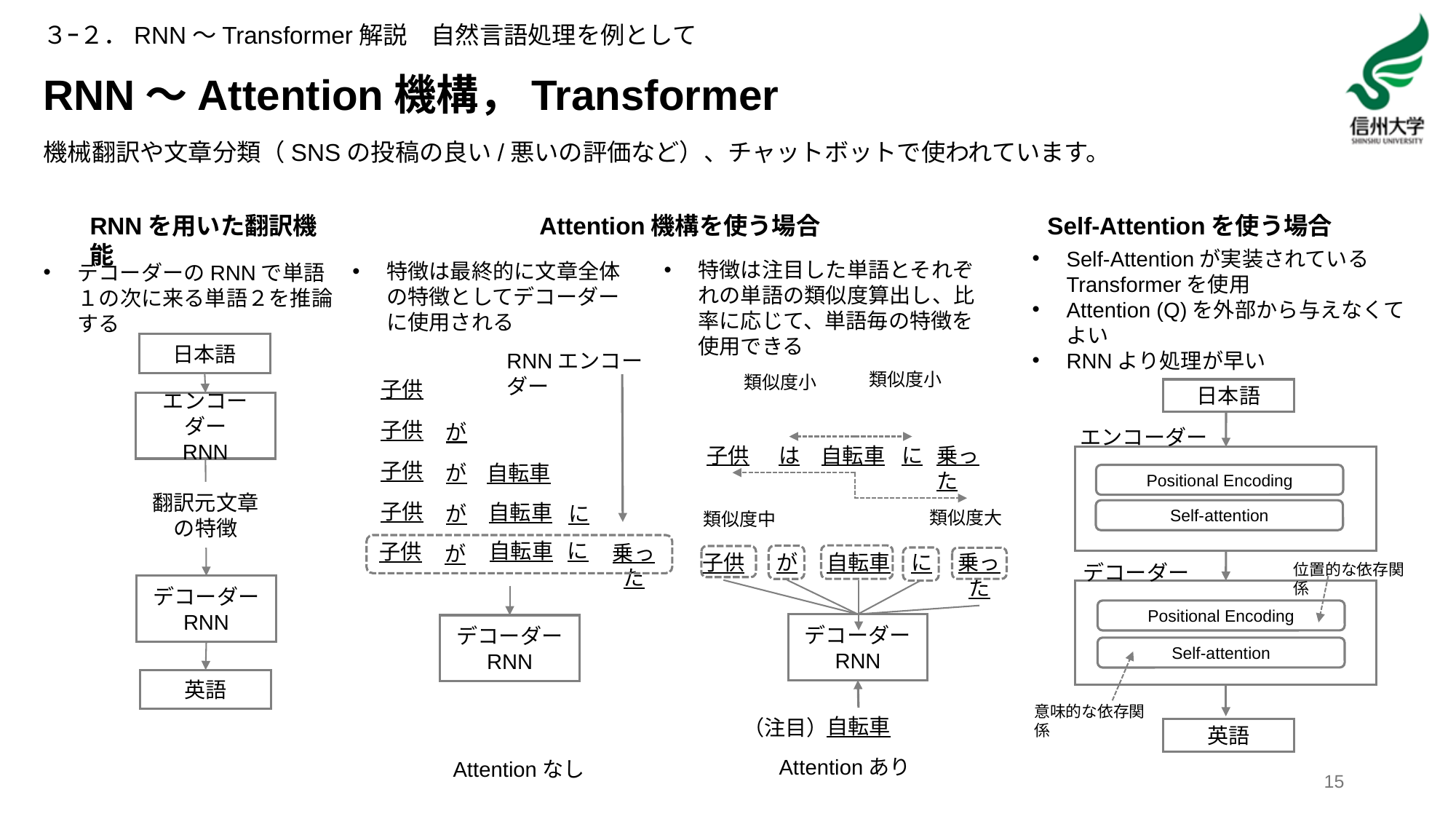

３ｰ２．RNN～Transformer解説　自然言語処理を例として
# RNN～Attention機構，Transformer
機械翻訳や文章分類（SNSの投稿の良い/悪いの評価など）、チャットボットで使われています。
Attention機構を使う場合
Self-Attentionを使う場合
RNNを用いた翻訳機能
Self-Attentionが実装されているTransformerを使用
Attention (Q)を外部から与えなくてよい
RNNより処理が早い
特徴は注目した単語とそれぞれの単語の類似度算出し、比率に応じて、単語毎の特徴を使用できる
特徴は最終的に文章全体の特徴としてデコーダーに使用される
デコーダーのRNNで単語１の次に来る単語２を推論する
日本語
エンコーダー
RNN
翻訳元文章の特徴
デコーダー
RNN
英語
RNNエンコーダー
類似度小
類似度小
子供
日本語
エンコーダー

Positional Encoding
Self-attention
デコーダー
位置的な依存関係

Positional Encoding
Self-attention
意味的な依存関係
英語
子供
が
乗った
は
自転車
に
子供
子供
自転車
が
子供
自転車
に
が
類似度大
類似度中
自転車
に
子供
乗った

が
子供
が
乗った
自転車
に

デコーダー
RNN
デコーダー
RNN
自転車
（注目）
Attentionあり
Attentionなし
15